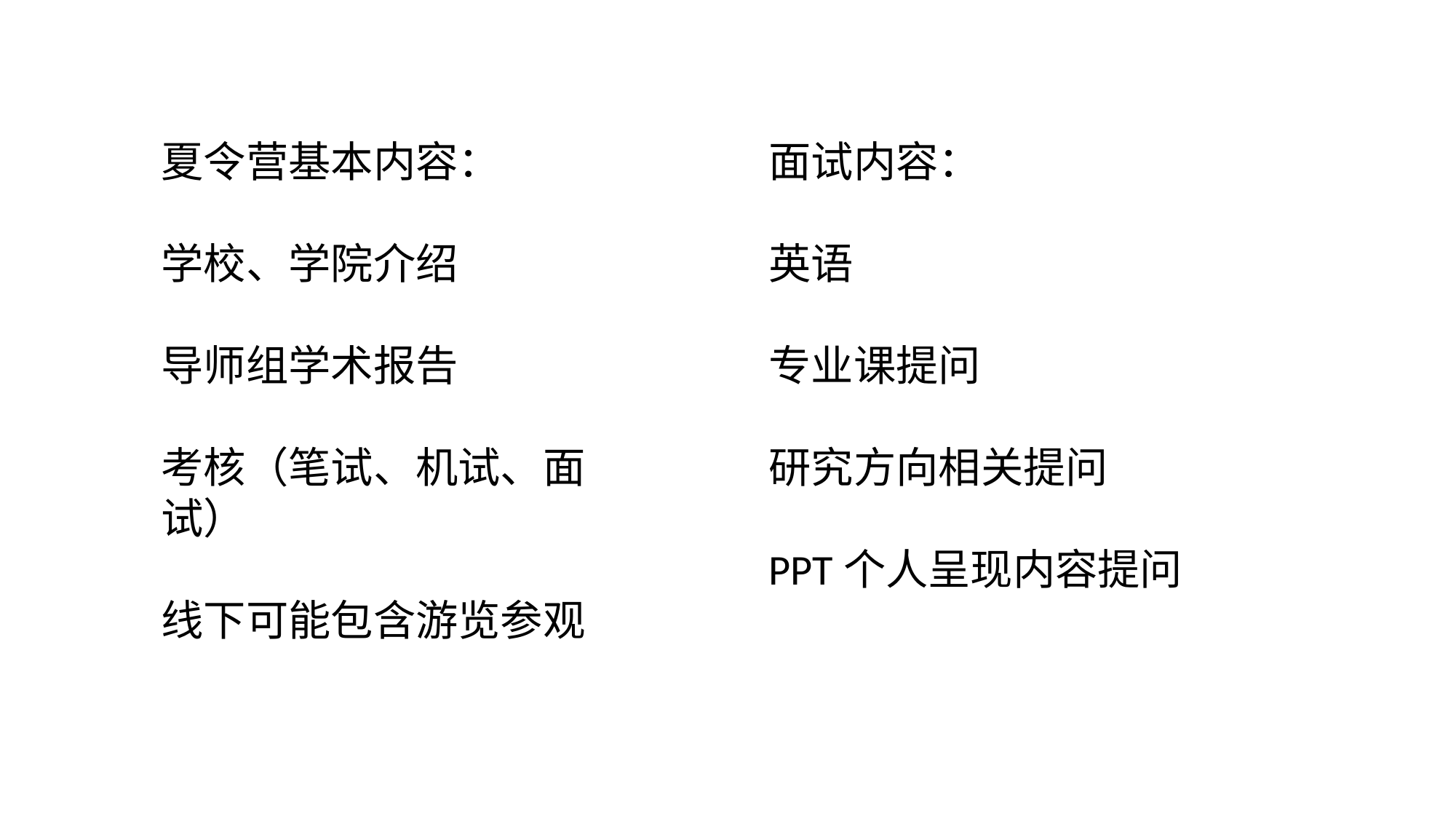

夏令营基本内容：

学校、学院介绍

导师组学术报告

考核（笔试、机试、面试）

线下可能包含游览参观
面试内容：

英语

专业课提问

研究方向相关提问

PPT个人呈现内容提问